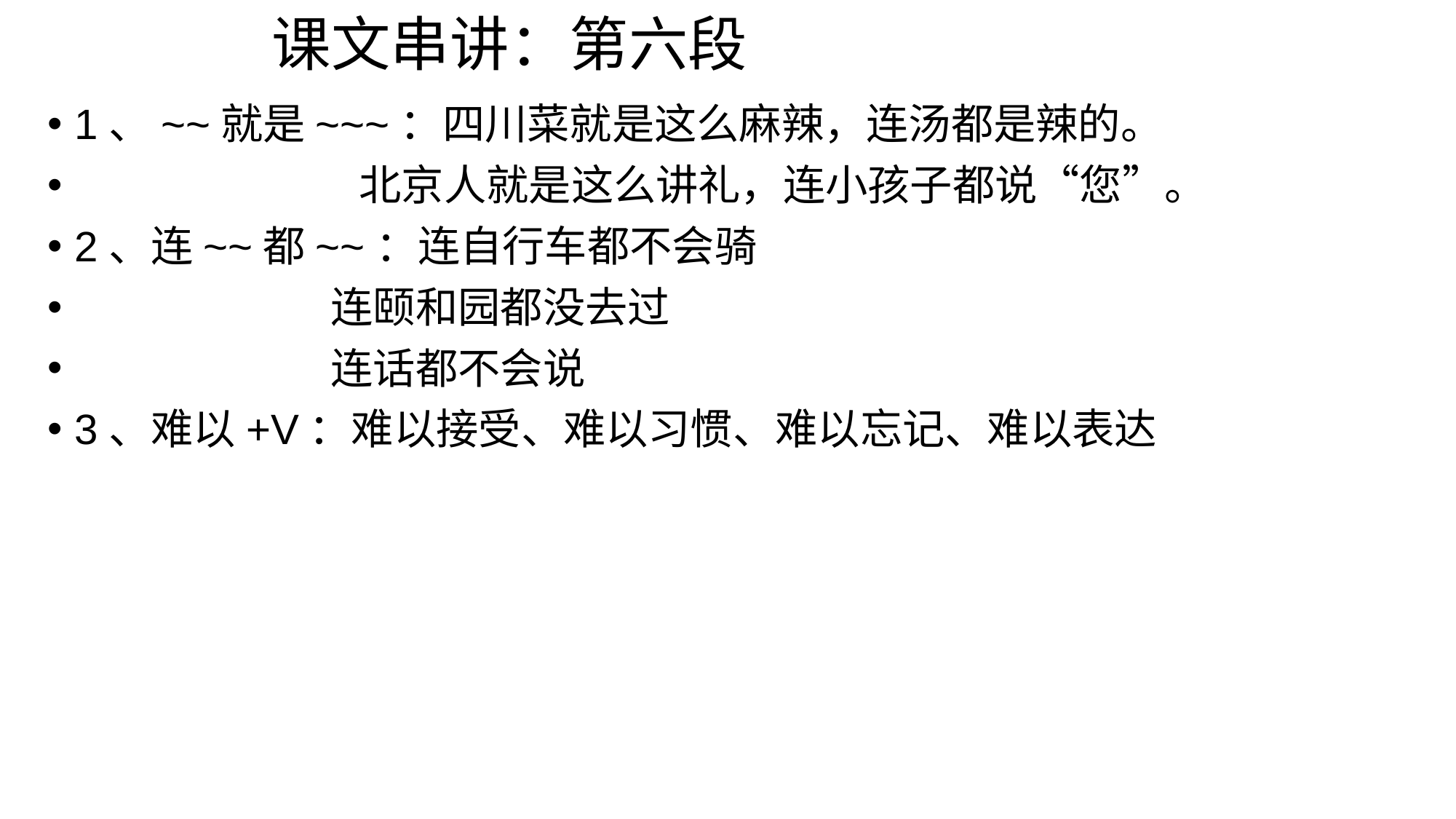

# 课文串讲：第六段
1、~~就是~~~：四川菜就是这么麻辣，连汤都是辣的。
                             北京人就是这么讲礼，连小孩子都说“您”。
2、连~~都~~：连自行车都不会骑
                          连颐和园都没去过
                          连话都不会说
3、难以+V：难以接受、难以习惯、难以忘记、难以表达